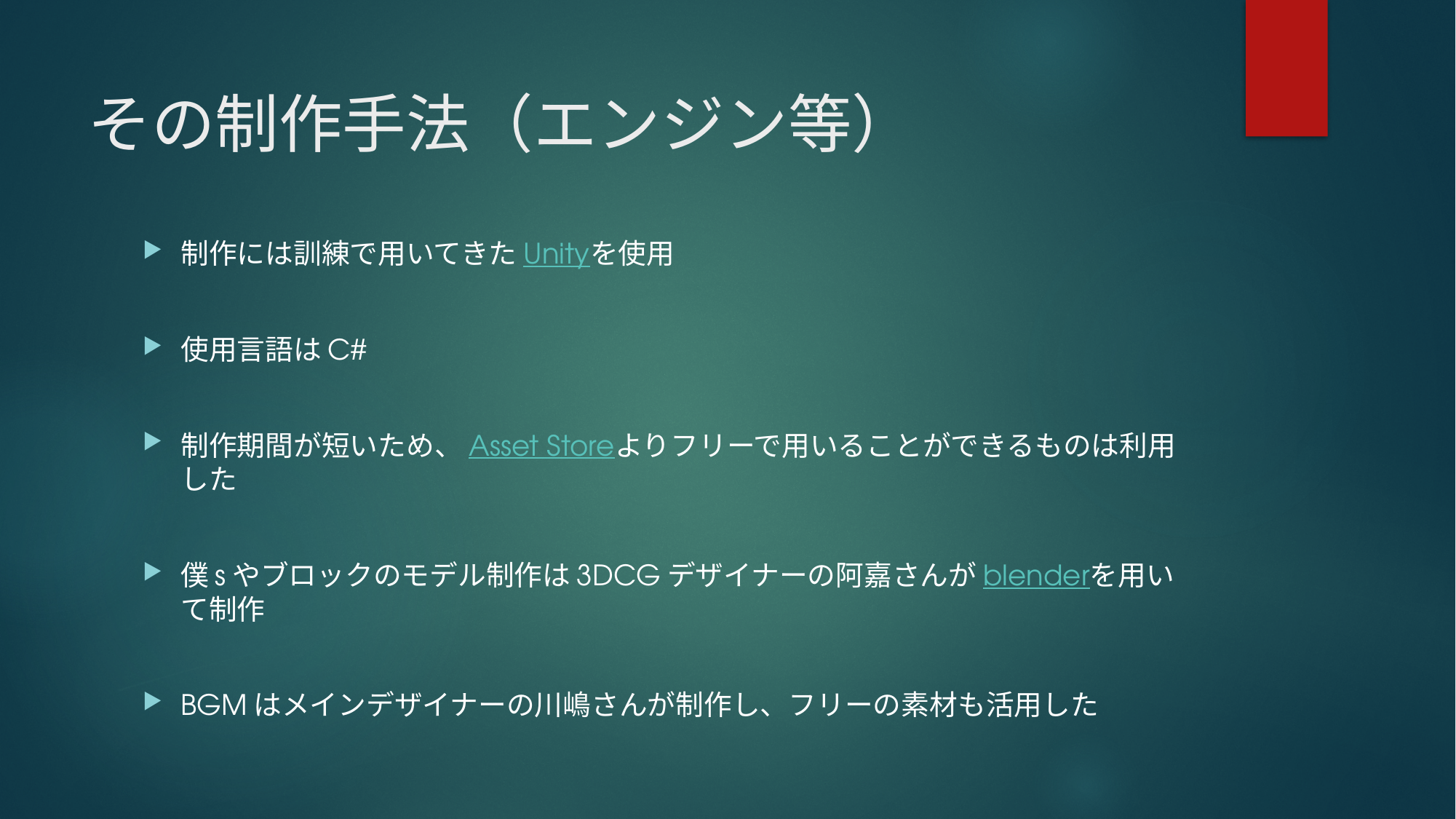

# その制作手法（エンジン等）
制作には訓練で用いてきたUnityを使用

使用言語はC#

制作期間が短いため、Asset Storeよりフリーで用いることができるものは利用した

僕sやブロックのモデル制作は3DCGデザイナーの阿嘉さんがblenderを用いて制作

BGMはメインデザイナーの川嶋さんが制作し、フリーの素材も活用した